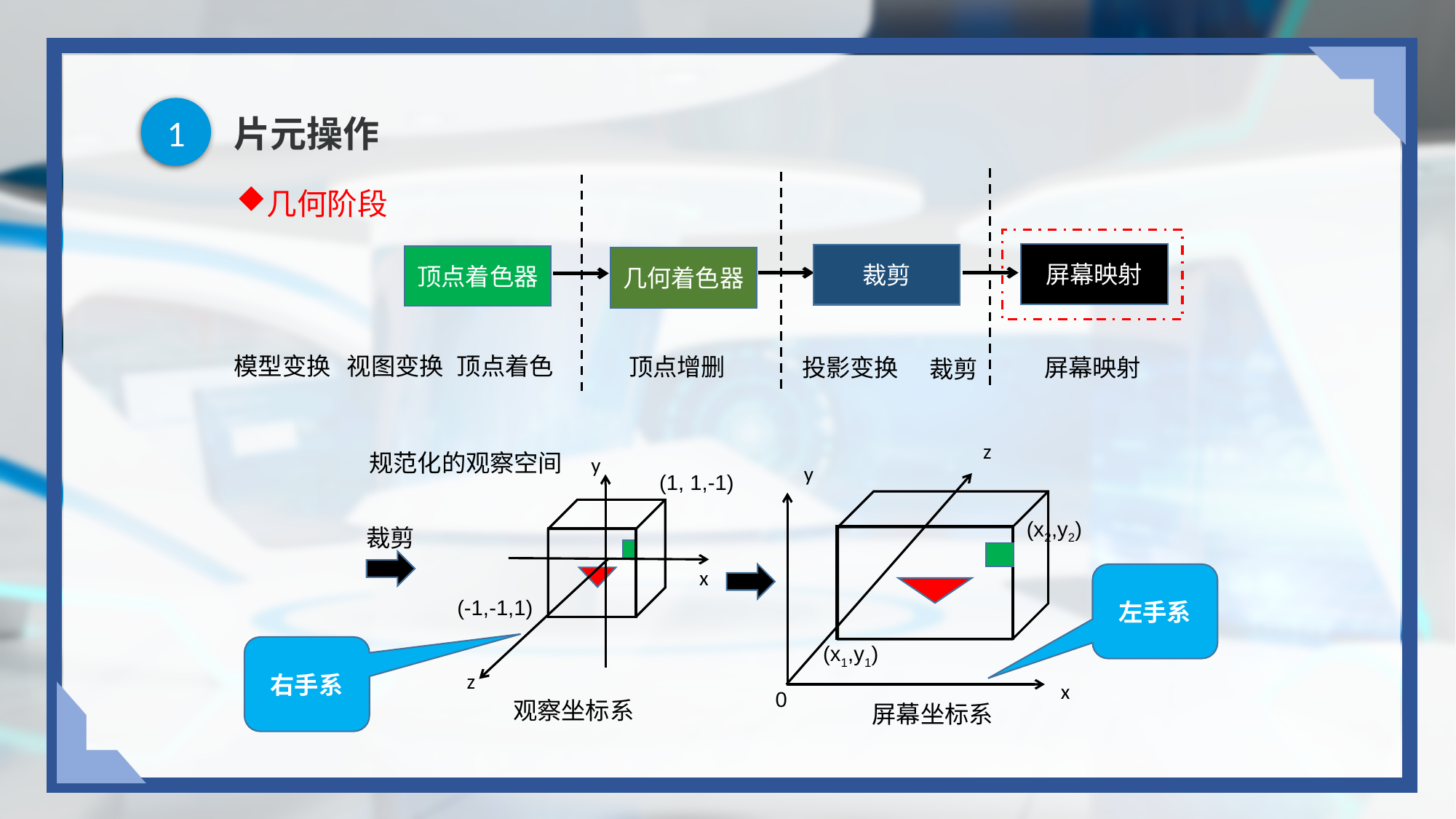

1
# 片元操作
几何阶段

屏幕映射
裁剪
顶点着色器
几何着色器
顶点着色
模型变换   视图变换
顶点增删
屏幕映射
投影变换
裁剪

z
规范化的观察空间
y
y
(1, 1,-1)

(x2,y2)
裁剪

x
左手系

(-1,-1,1)
(x1,y1)
右手系
z
x
0
观察坐标系
屏幕坐标系